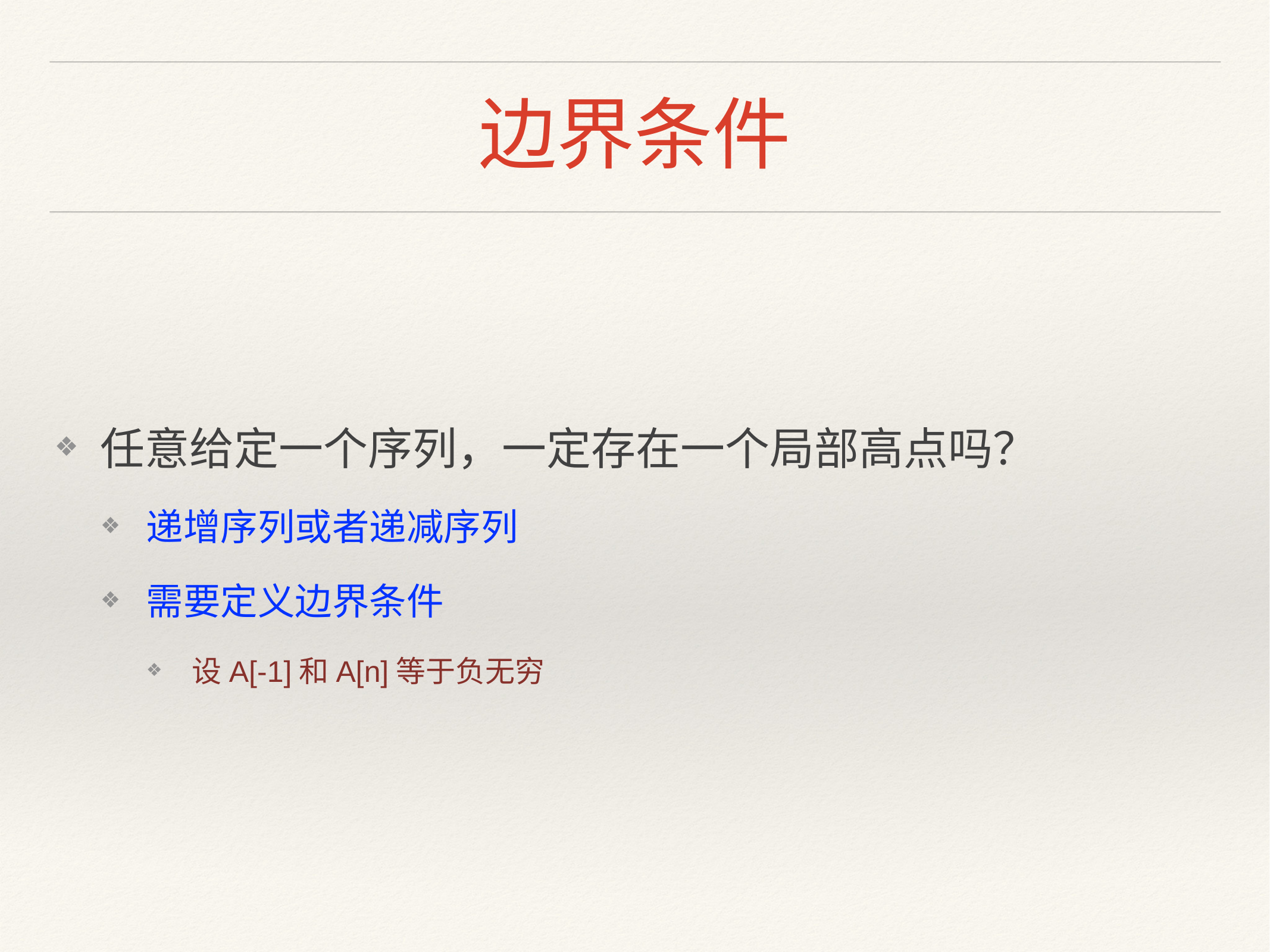

# 边界条件
任意给定一个序列，一定存在一个局部高点吗？
递增序列或者递减序列
需要定义边界条件
设A[-1]和A[n]等于负无穷